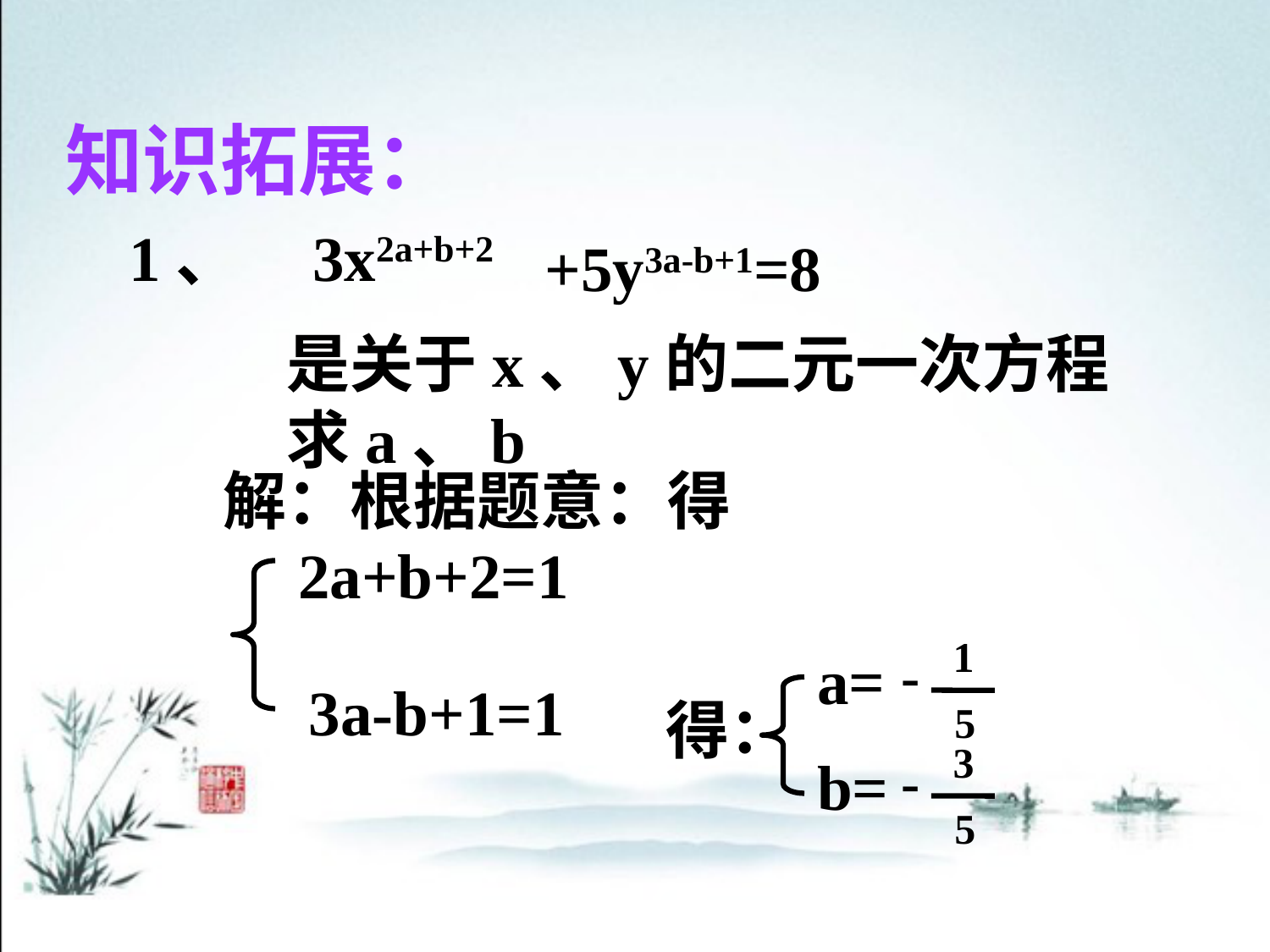

知识拓展：
1、
3x2a+b+2
+5y3a-b+1=8
是关于x、y的二元一次方程
求a、b
解：根据题意：得
2a+b+2=1

3a-b+1=1
1

5
-
a=

得：
3

5
-
b=